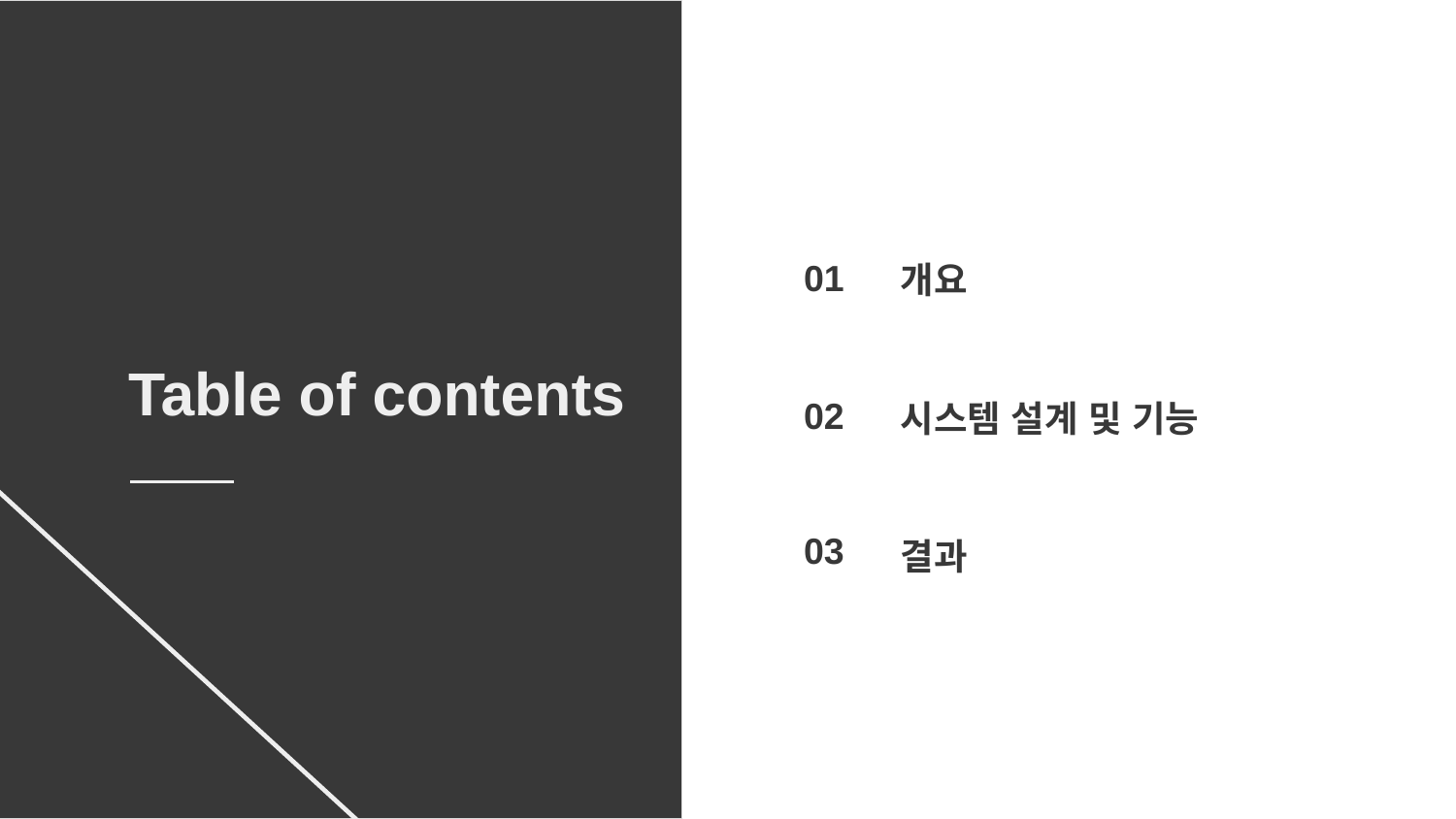

개요
01
Table of contents
02
# 시스템 설계 및 기능
03
결과